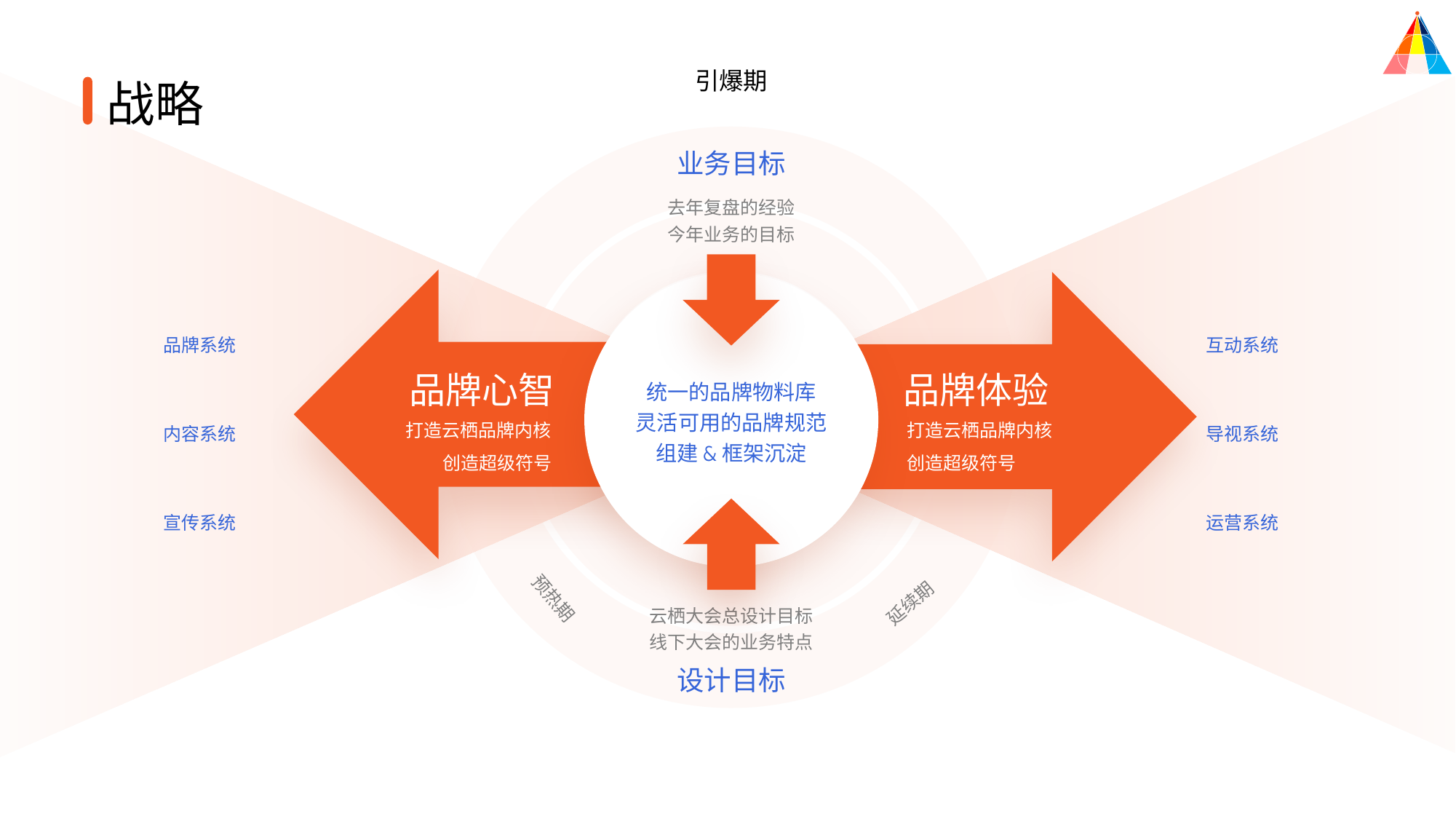

引爆期

战略

业务目标
去年复盘的经验
今年业务的目标

品牌系统
互动系统
品牌心智
品牌体验
统一的品牌物料库
灵活可用的品牌规范
组建&框架沉淀
打造云栖品牌内核
创造超级符号
打造云栖品牌内核
创造超级符号
内容系统
导视系统

宣传系统
运营系统
延续期
预热期
云栖大会总设计目标
线下大会的业务特点
设计目标